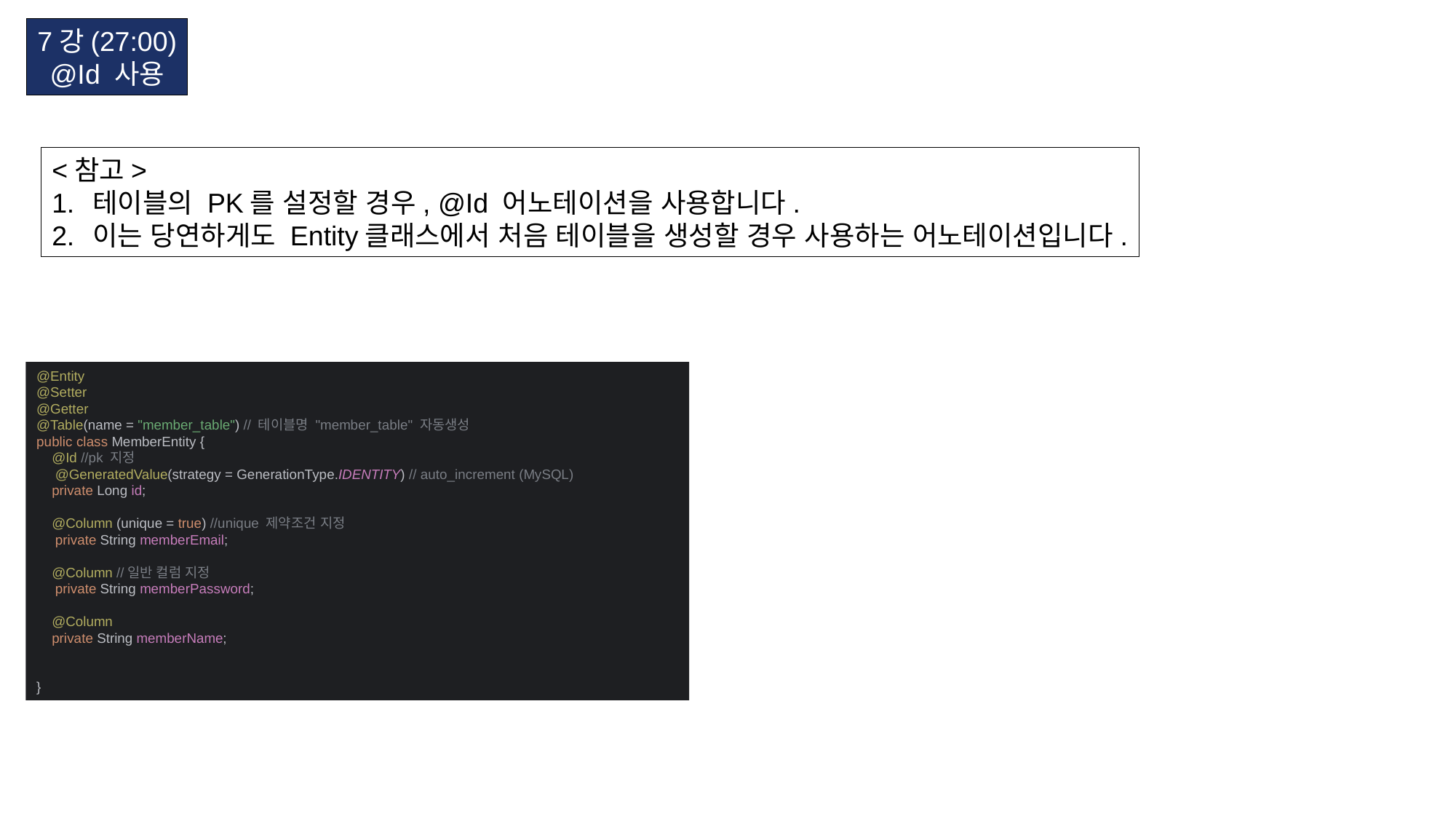

7강(27:00)
@Id 사용
<참고>
테이블의 PK를 설정할 경우, @Id 어노테이션을 사용합니다.
이는 당연하게도 Entity클래스에서 처음 테이블을 생성할 경우 사용하는 어노테이션입니다.
@Entity
@Setter
@Getter
@Table(name = "member_table") // 테이블명 "member_table" 자동생성
public class MemberEntity {
    @Id //pk 지정
    @GeneratedValue(strategy = GenerationType.IDENTITY) // auto_increment (MySQL)
    private Long id;
    @Column (unique = true) //unique 제약조건 지정
    private String memberEmail;
    @Column //일반 컬럼 지정
    private String memberPassword;
    @Column
    private String memberName;
}